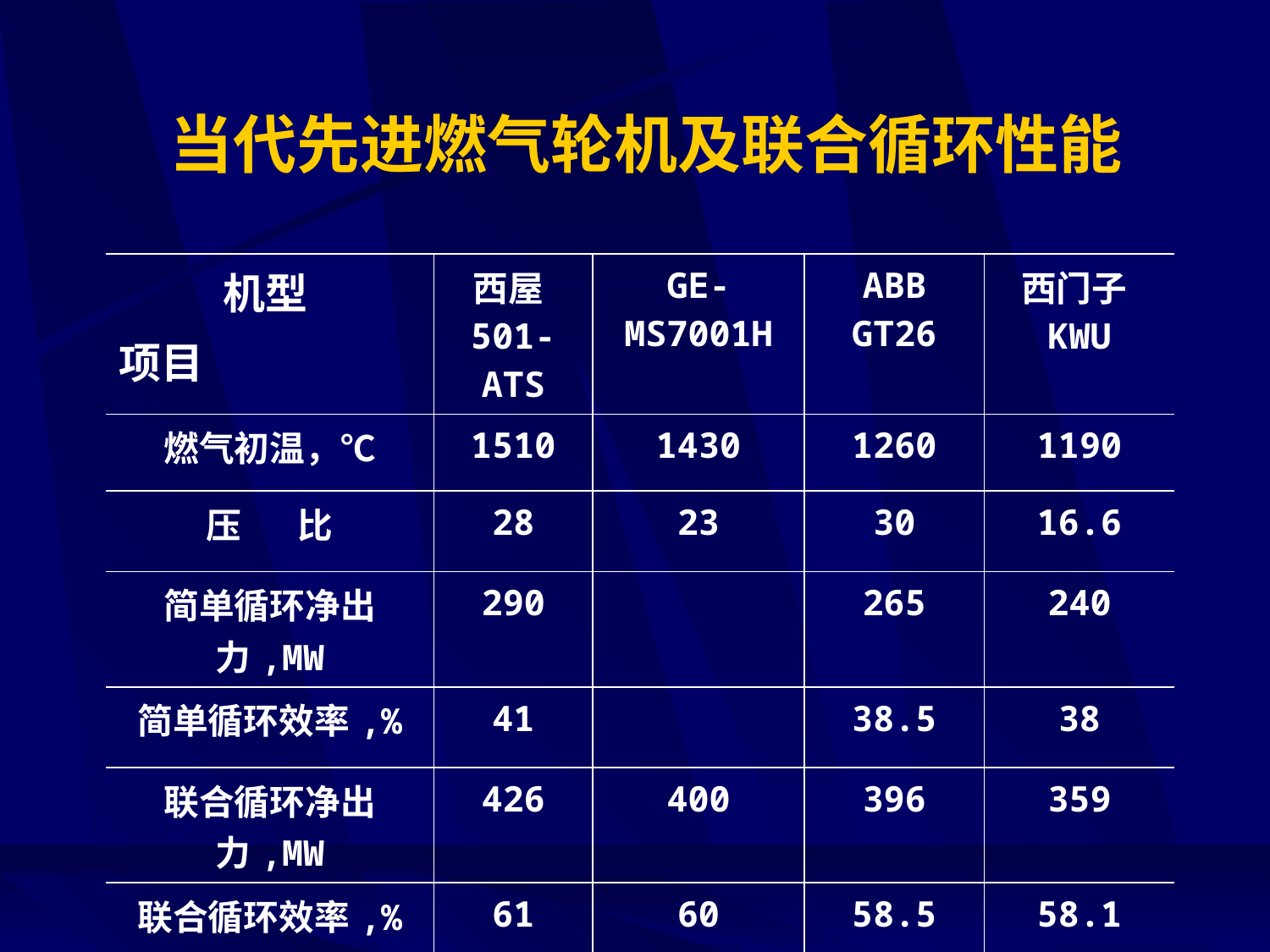

当代先进燃气轮机及联合循环性能
| 机型 项目 | 西屋501-ATS | GE-MS7001H | ABB GT26 | 西门子KWU |
| --- | --- | --- | --- | --- |
| 燃气初温，℃ | 1510 | 1430 | 1260 | 1190 |
| 压 比 | 28 | 23 | 30 | 16.6 |
| 简单循环净出力,MW | 290 |  | 265 | 240 |
| 简单循环效率,% | 41 |  | 38.5 | 38 |
| 联合循环净出力,MW | 426 | 400 | 396 | 359 |
| 联合循环效率,% | 61 | 60 | 58.5 | 58.1 |